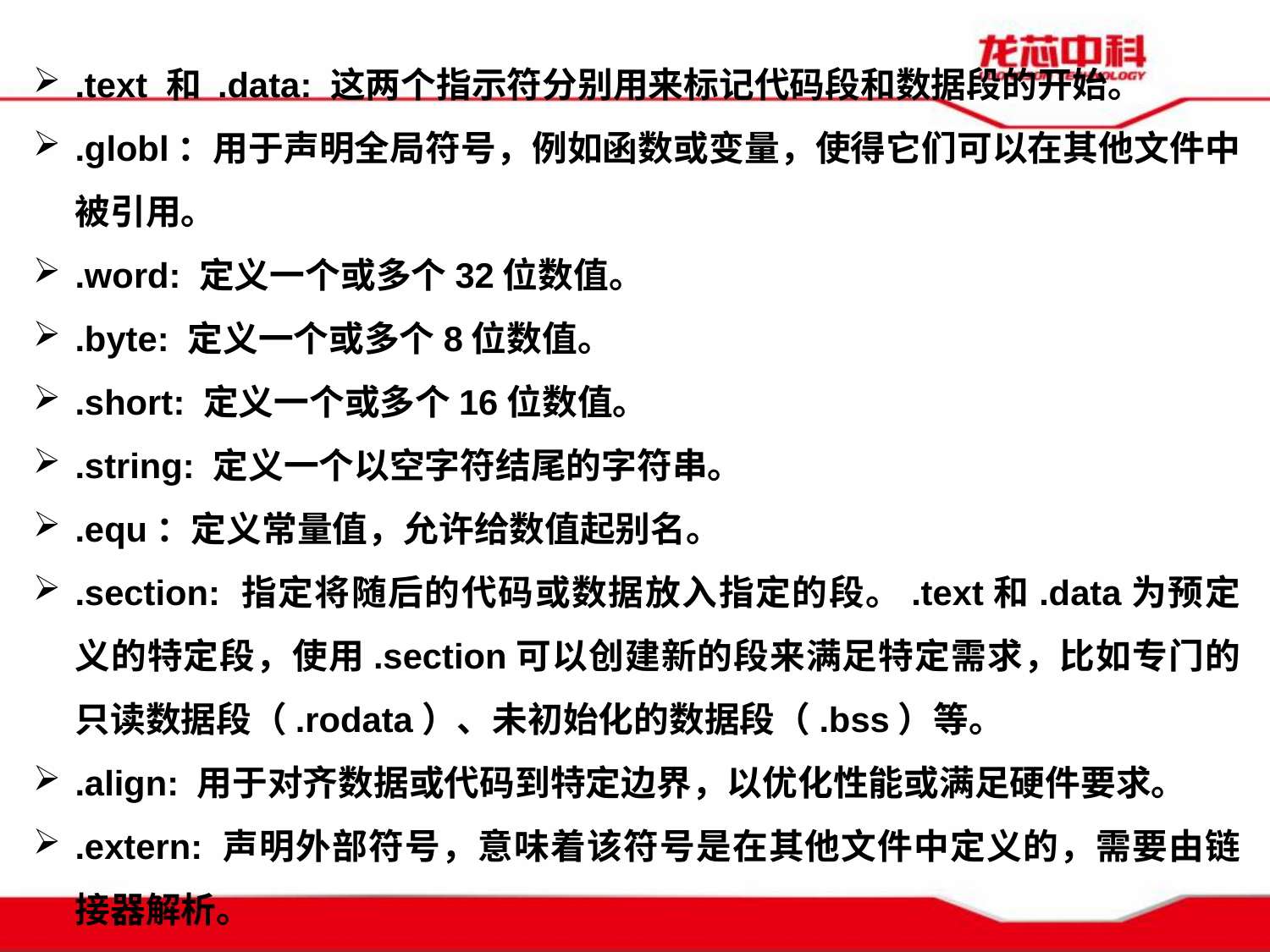

.text 和 .data: 这两个指示符分别用来标记代码段和数据段的开始。
.globl：用于声明全局符号，例如函数或变量，使得它们可以在其他文件中被引用。
.word: 定义一个或多个32位数值。
.byte: 定义一个或多个8位数值。
.short: 定义一个或多个16位数值。
.string: 定义一个以空字符结尾的字符串。
.equ：定义常量值，允许给数值起别名。
.section: 指定将随后的代码或数据放入指定的段。.text和.data为预定义的特定段，使用.section可以创建新的段来满足特定需求，比如专门的只读数据段（.rodata）、未初始化的数据段（.bss）等。
.align: 用于对齐数据或代码到特定边界，以优化性能或满足硬件要求。
.extern: 声明外部符号，意味着该符号是在其他文件中定义的，需要由链接器解析。